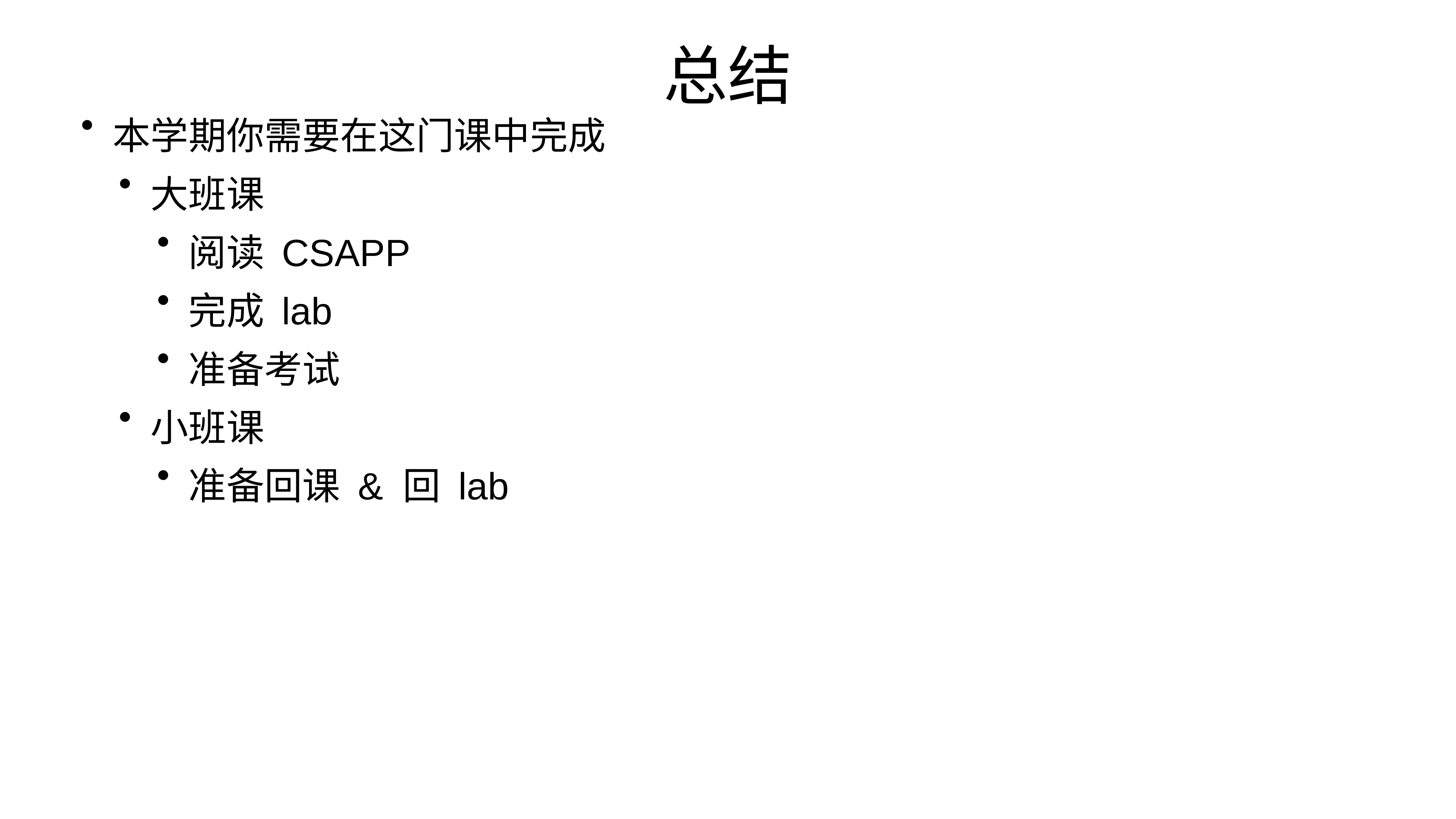

总结
本学期你需要在这门课中完成
大班课
阅读 CSAPP
完成 lab
准备考试
小班课
准备回课 & 回 lab